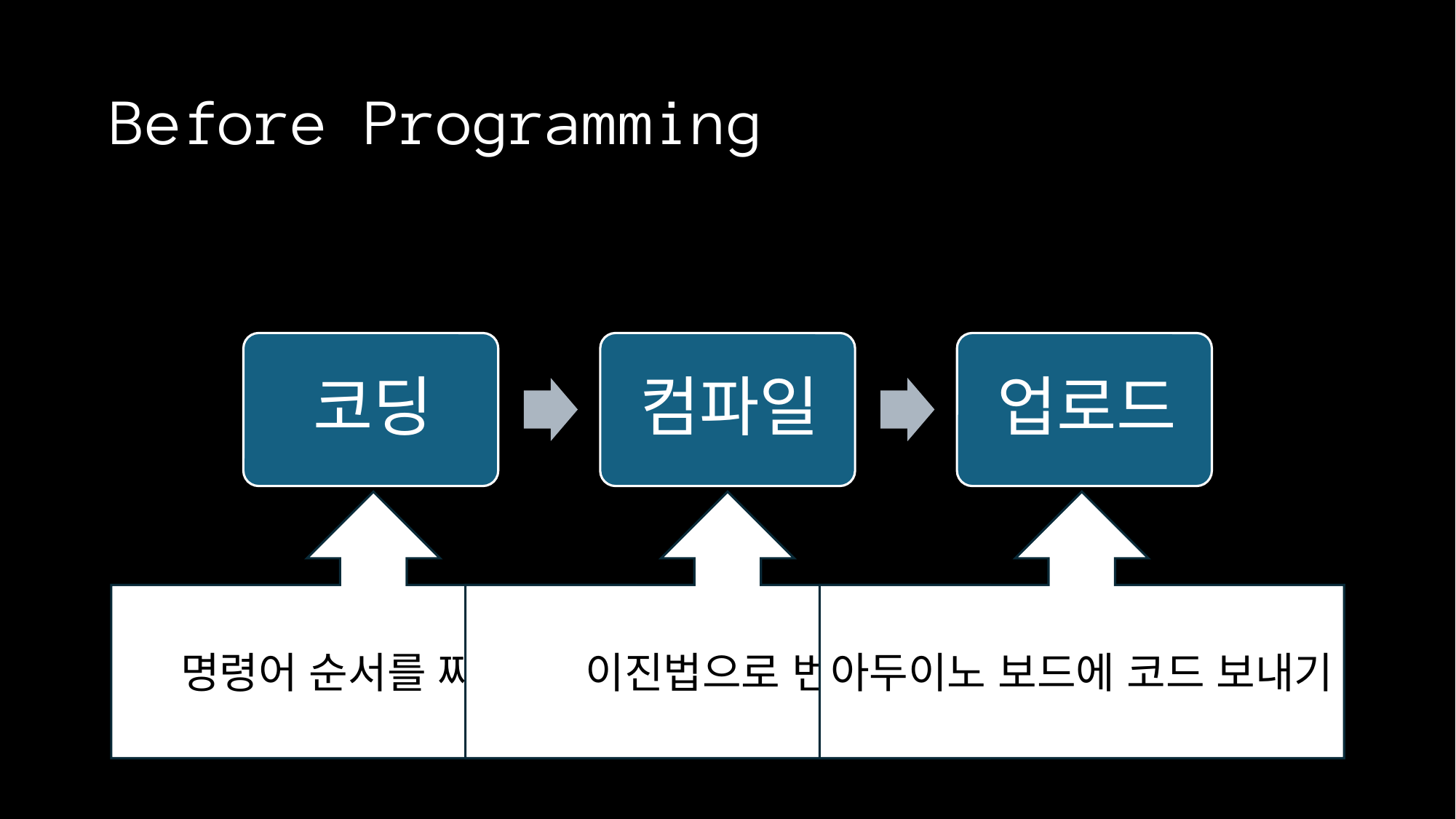

# Before Programming
코딩

컴파일

업로드
명령어 순서를 짜는 일
이진법으로 번역
아두이노 보드에 코드 보내기